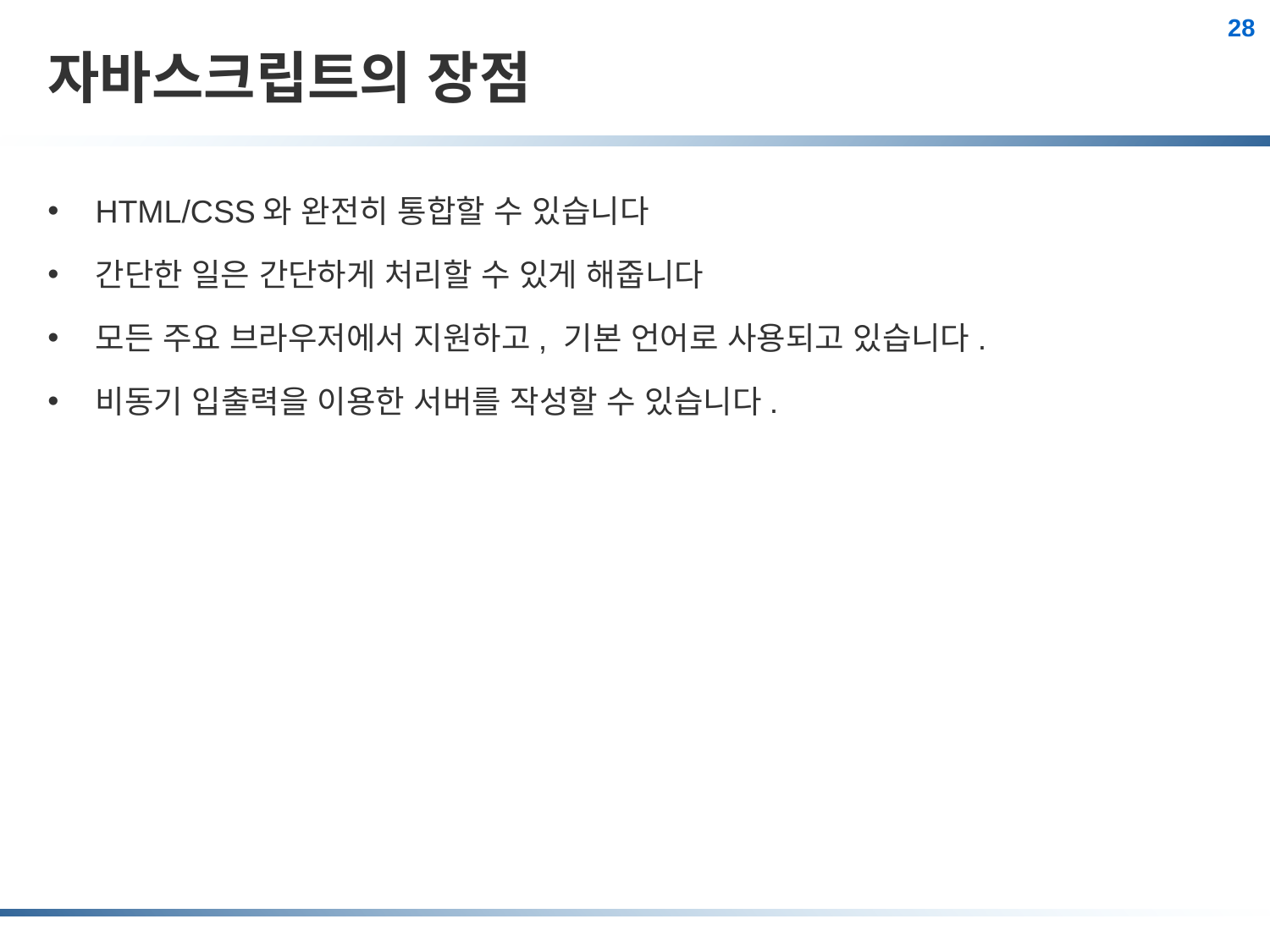

# 자바스크립트의 장점
HTML/CSS와 완전히 통합할 수 있습니다
간단한 일은 간단하게 처리할 수 있게 해줍니다
모든 주요 브라우저에서 지원하고, 기본 언어로 사용되고 있습니다.
비동기 입출력을 이용한 서버를 작성할 수 있습니다.

28